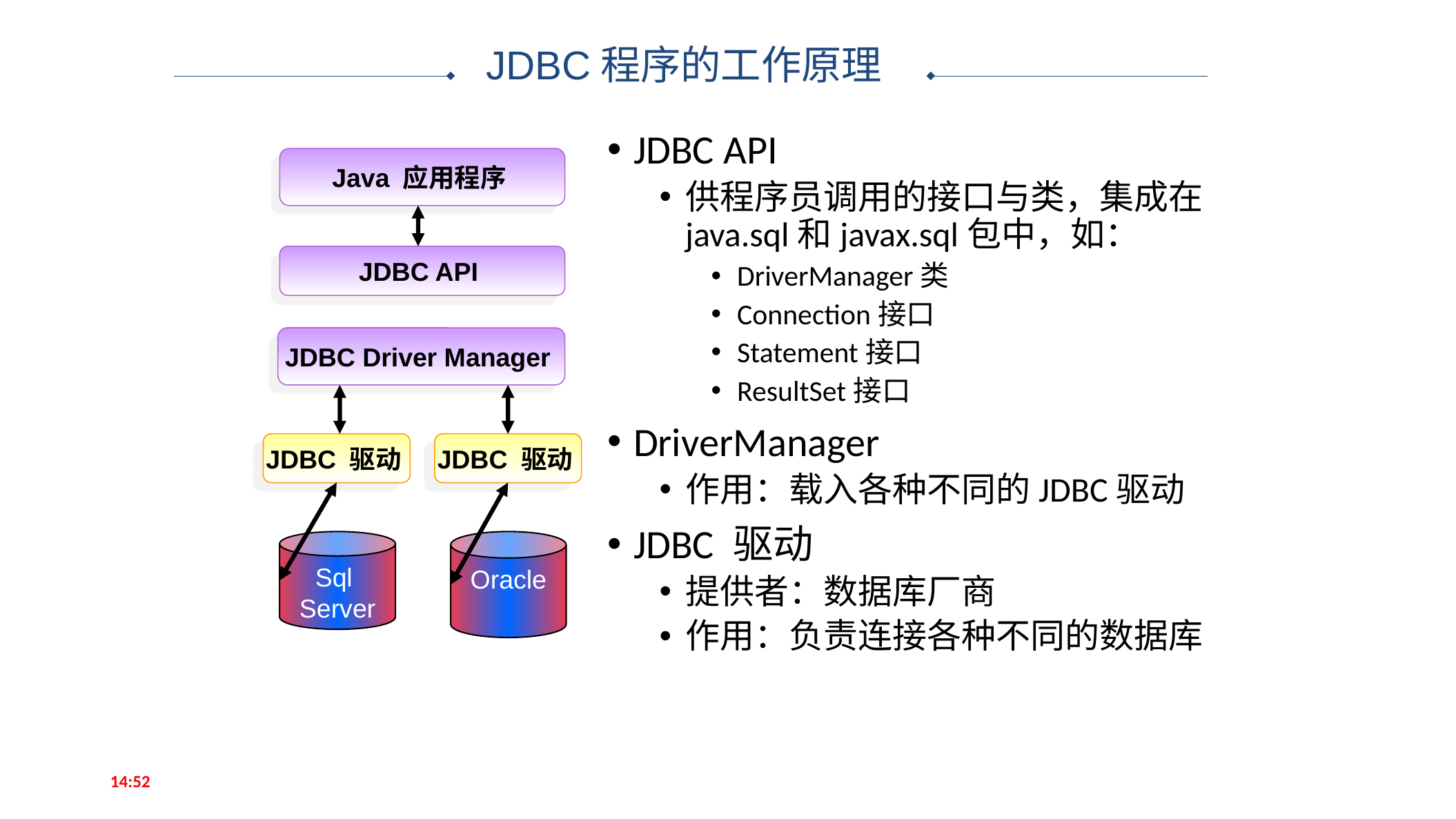

JDBC程序的工作原理
JDBC API
供程序员调用的接口与类，集成在java.sql和javax.sql包中，如：
DriverManager类
Connection接口
Statement接口
ResultSet接口
DriverManager
作用：载入各种不同的JDBC驱动
JDBC 驱动
提供者：数据库厂商
作用：负责连接各种不同的数据库
Java 应用程序

JDBC API
JDBC Driver Manager

JDBC 驱动
JDBC 驱动
Sql
Server
Oracle
14:52